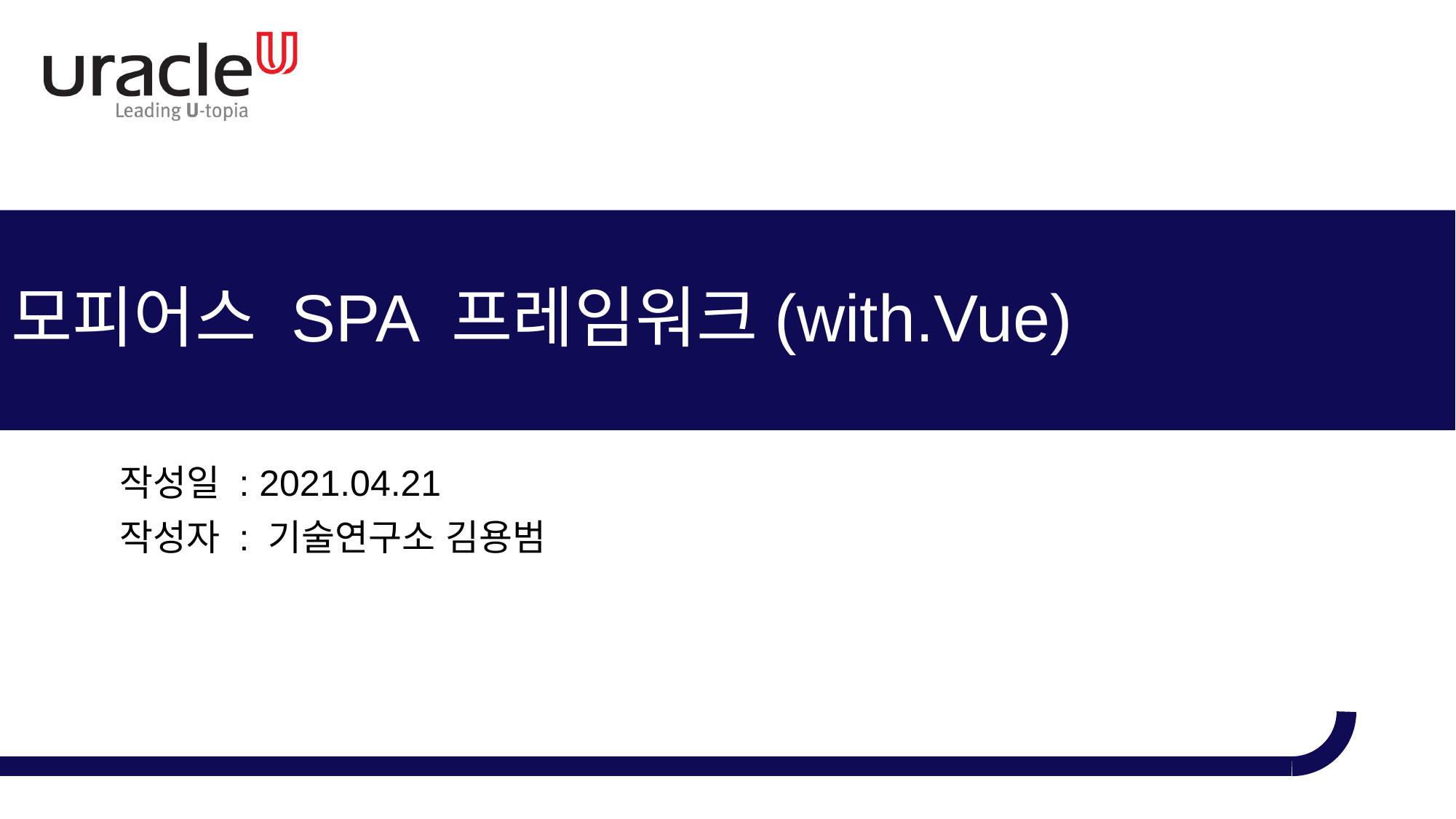

# 모피어스 SPA 프레임워크(with.Vue)
작성일 : 2021.04.21
작성자 : 기술연구소 김용범